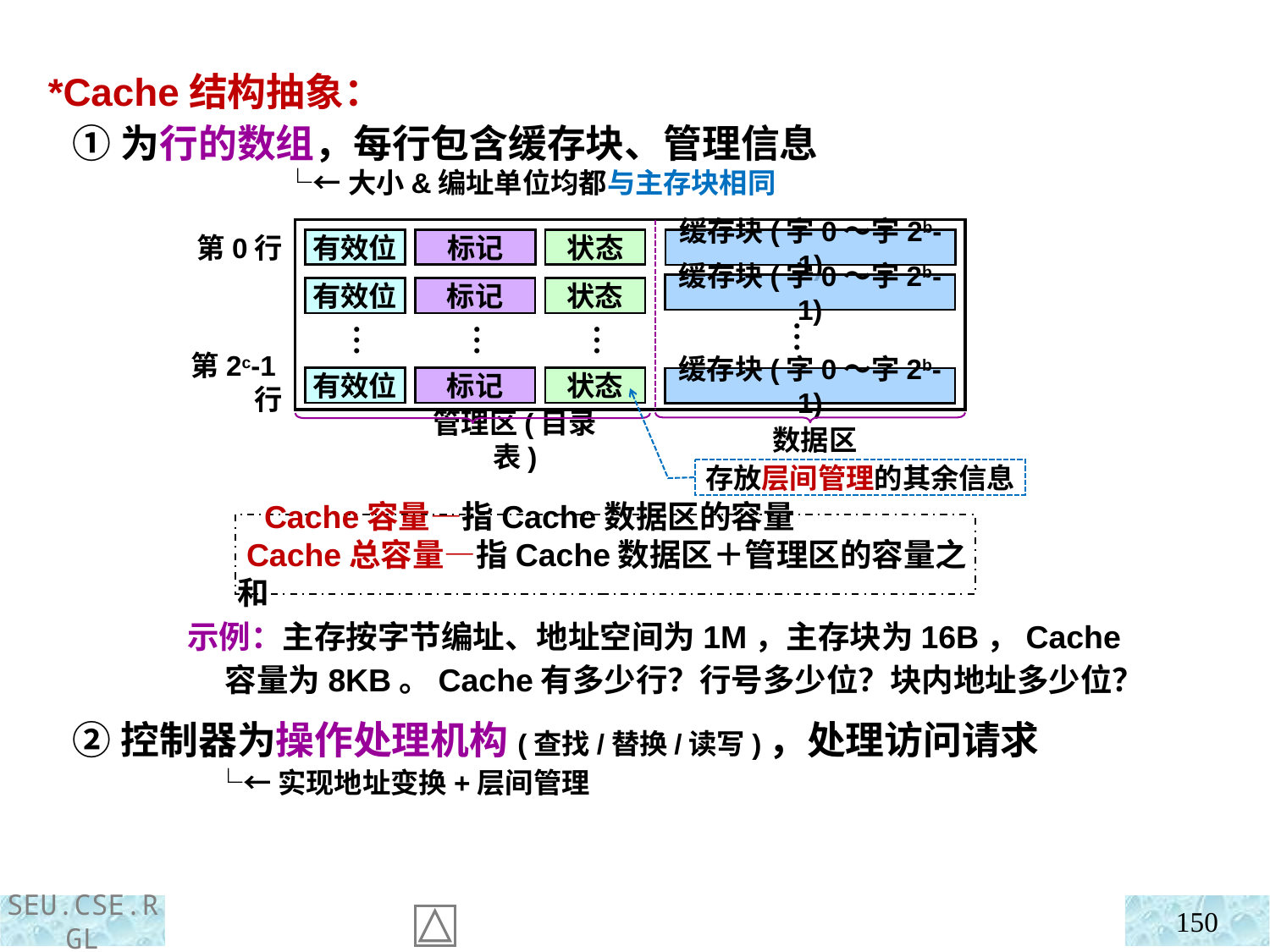

*Cache结构抽象：
    ①为行的数组，每行包含缓存块、管理信息
                                       └←大小&编址单位均都与主存块相同

    ②控制器为操作处理机构(查找/替换/读写)，处理访问请求
                            └←实现地址变换+层间管理

第0行
有效位
标记
状态
缓存块(字0～字2b-1)
缓存块(字0～字2b-1)
有效位
标记
状态
…
…
…
…
第2c-1行
有效位
标记
状态
缓存块(字0～字2b-1)

管理区(目录表)
数据区
存放层间管理的其余信息
   Cache容量—指Cache数据区的容量
 Cache总容量—指Cache数据区＋管理区的容量之和
示例：主存按字节编址、地址空间为1M，主存块为16B，Cache容量为8KB。Cache有多少行？行号多少位？块内地址多少位？
150